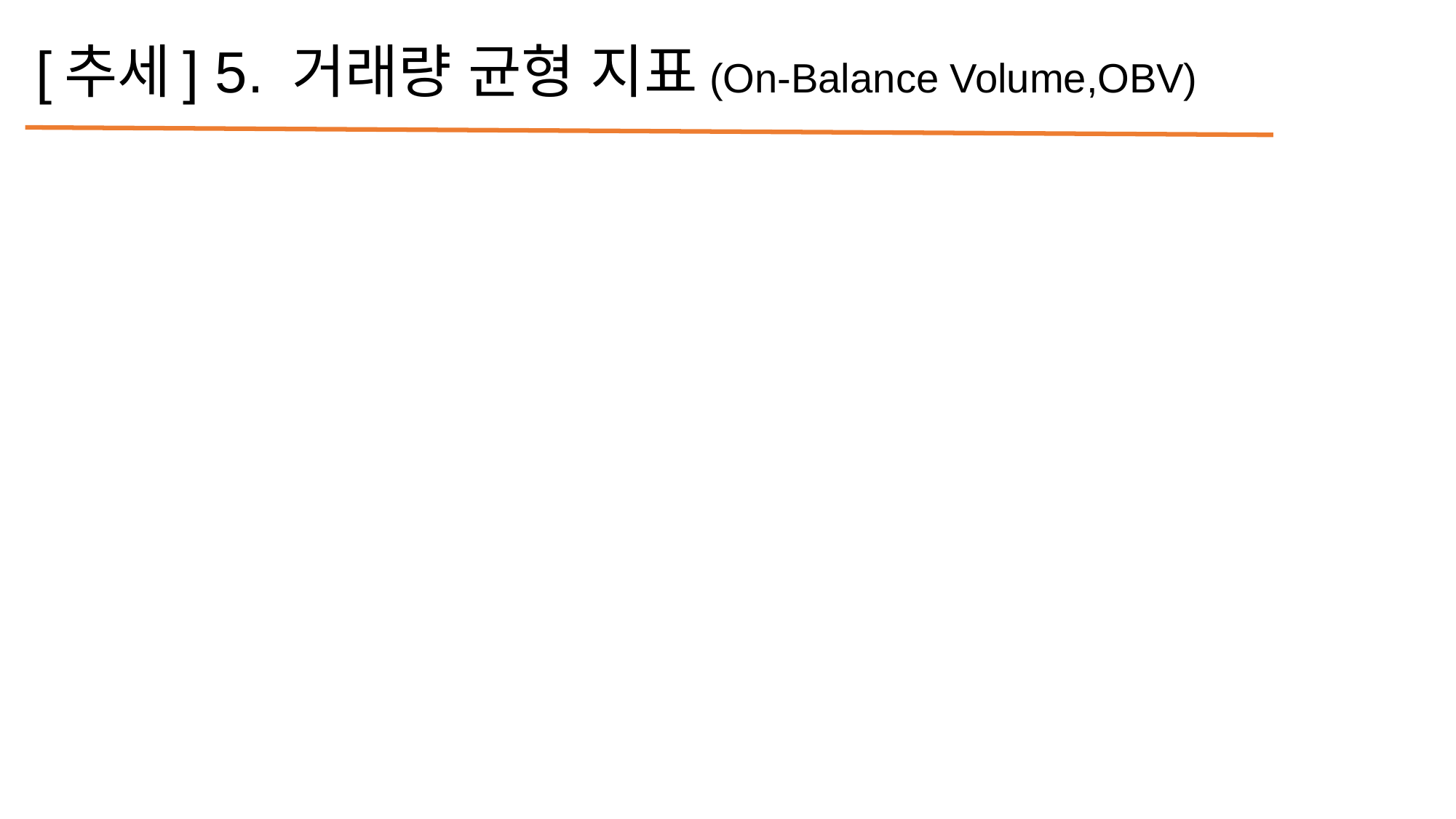

# [추세] 5. 거래량 균형 지표(On-Balance Volume,OBV)